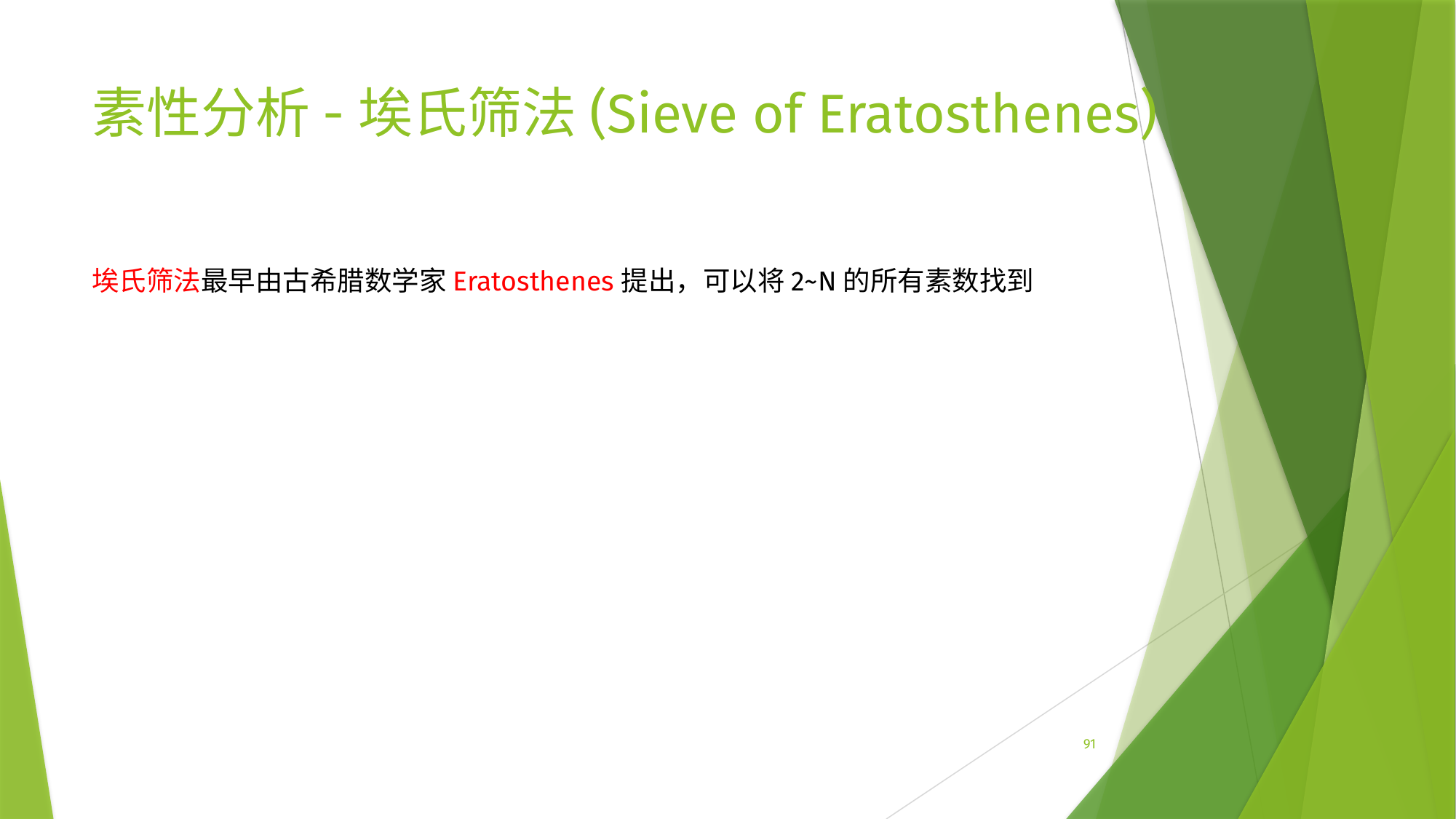

# 素性分析-埃氏筛法(Sieve of Eratosthenes)
埃氏筛法最早由古希腊数学家Eratosthenes提出，可以将2~N的所有素数找到

91